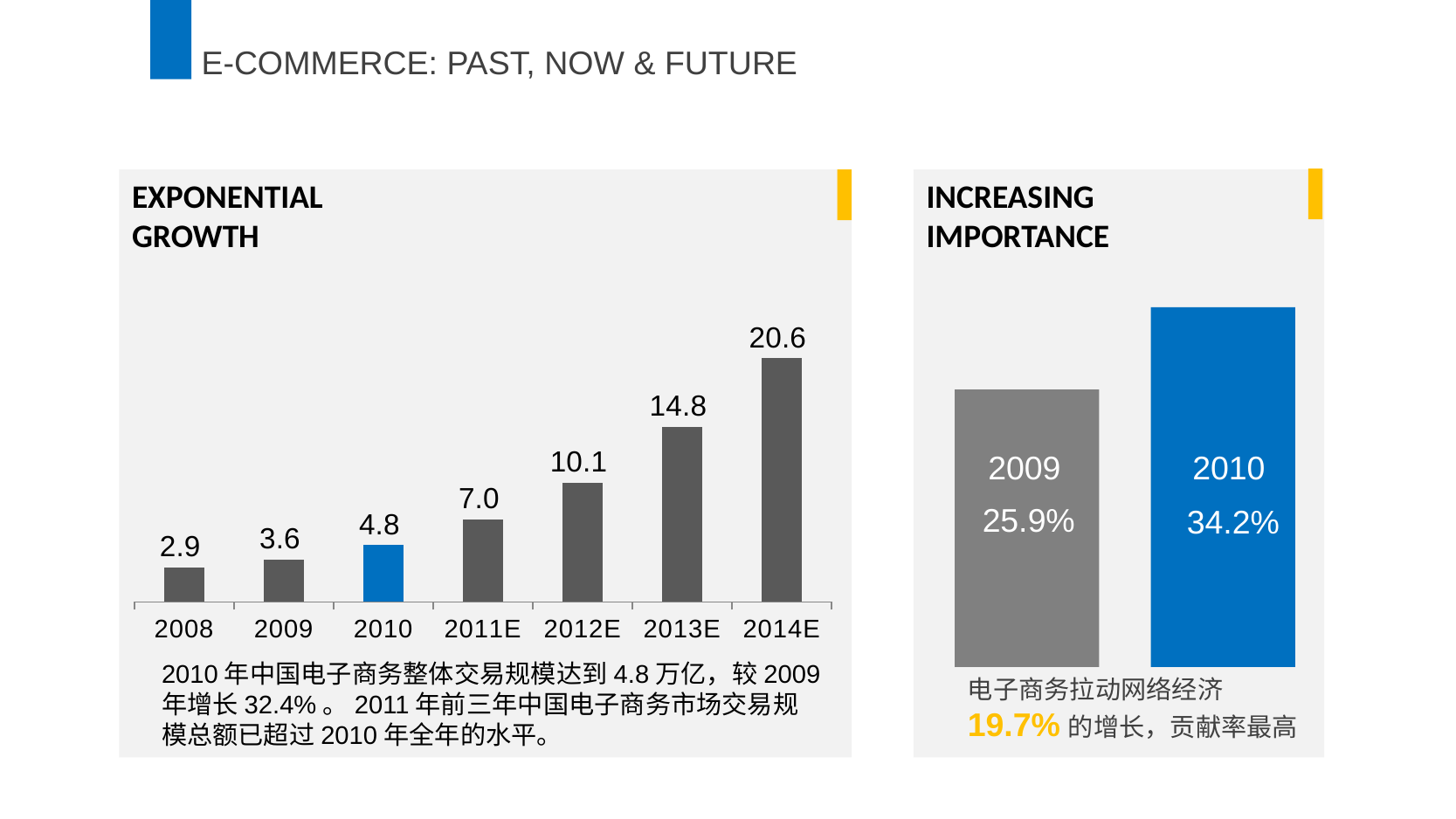

E-COMMERCE: PAST, NOW & FUTURE

INCREASING
IMPORTANCE

EXPONENTIAL
GROWTH

### Chart

| Category | 电子商务交易规模 |
|---|---|
| 2008 | 2.9 |
| 2009 | 3.6 |
| 2010 | 4.8 |
| 2011E | 7.0 |
| 2012E | 10.1 |
| 2013E | 14.8 |
| 2014E | 20.6 |

2009
2010
25.9%
34.2%
2010年中国电子商务整体交易规模达到4.8万亿，较2009年增长32.4%。2011年前三年中国电子商务市场交易规模总额已超过2010年全年的水平。
电子商务拉动网络经济19.7%的增长，贡献率最高